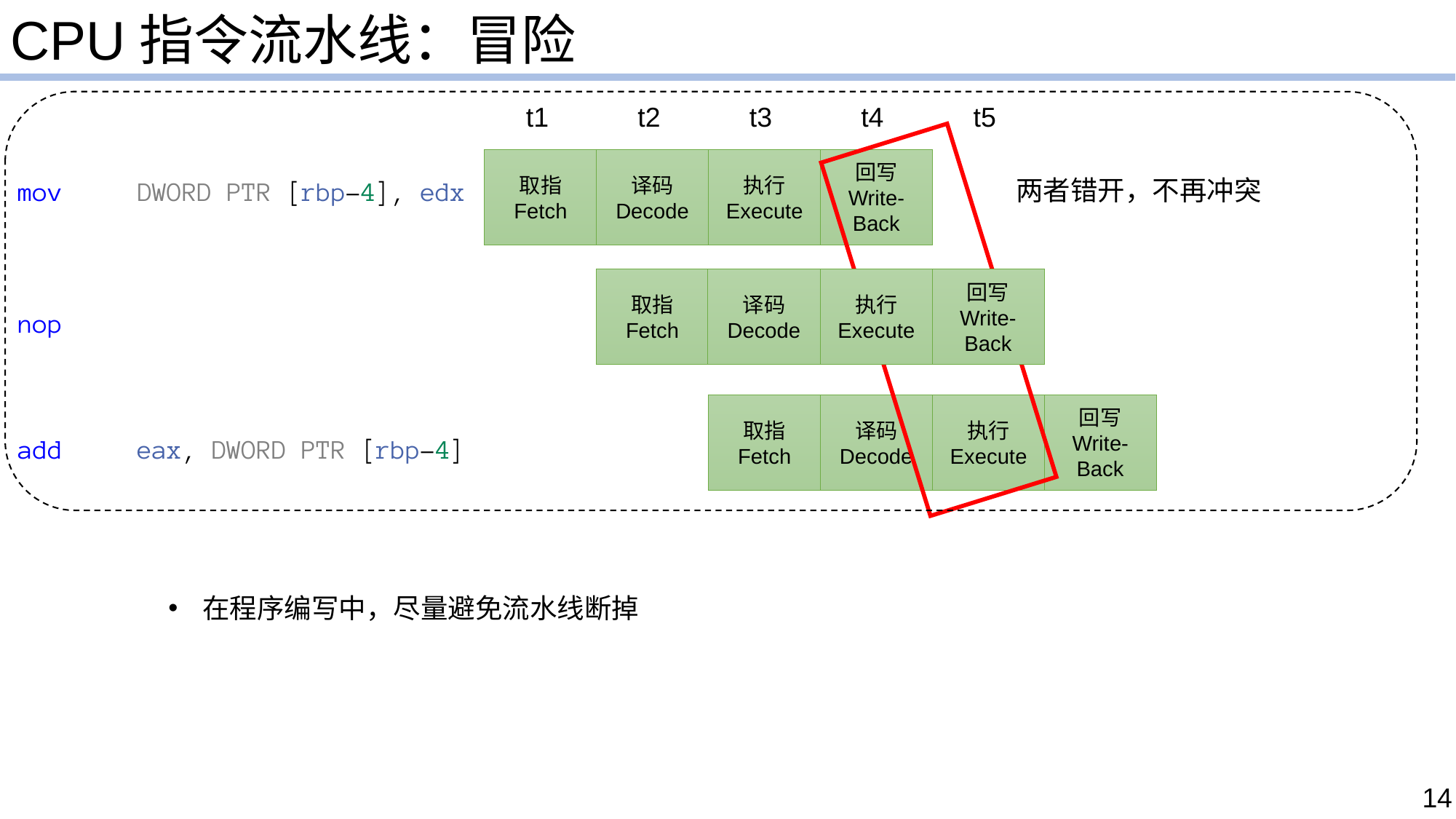

CPU指令流水线：冒险

t1
t2
t3
t4
t5

两者错开，不再冲突
取指
Fetch
译码
Decode
执行
Execute
回写
Write-Back
mov     DWORD PTR [rbp-4], edx
取指
Fetch
译码
Decode
执行
Execute
回写
Write-Back
nop
取指
Fetch
译码
Decode
执行
Execute
回写
Write-Back
add     eax, DWORD PTR [rbp-4]
在程序编写中，尽量避免流水线断掉
14